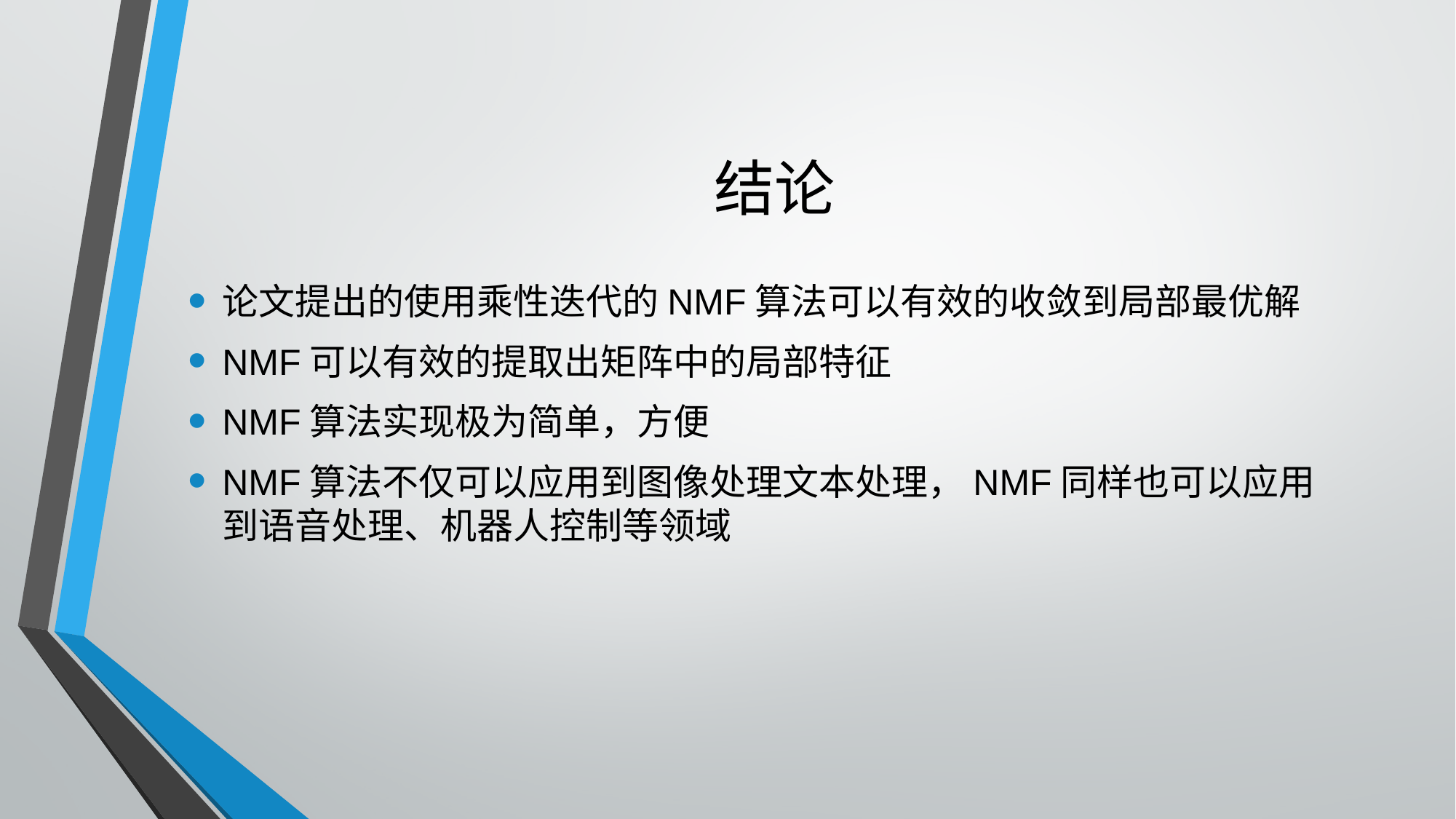

# 结论
论文提出的使用乘性迭代的NMF算法可以有效的收敛到局部最优解
NMF可以有效的提取出矩阵中的局部特征
NMF算法实现极为简单，方便
NMF算法不仅可以应用到图像处理文本处理，NMF同样也可以应用到语音处理、机器人控制等领域